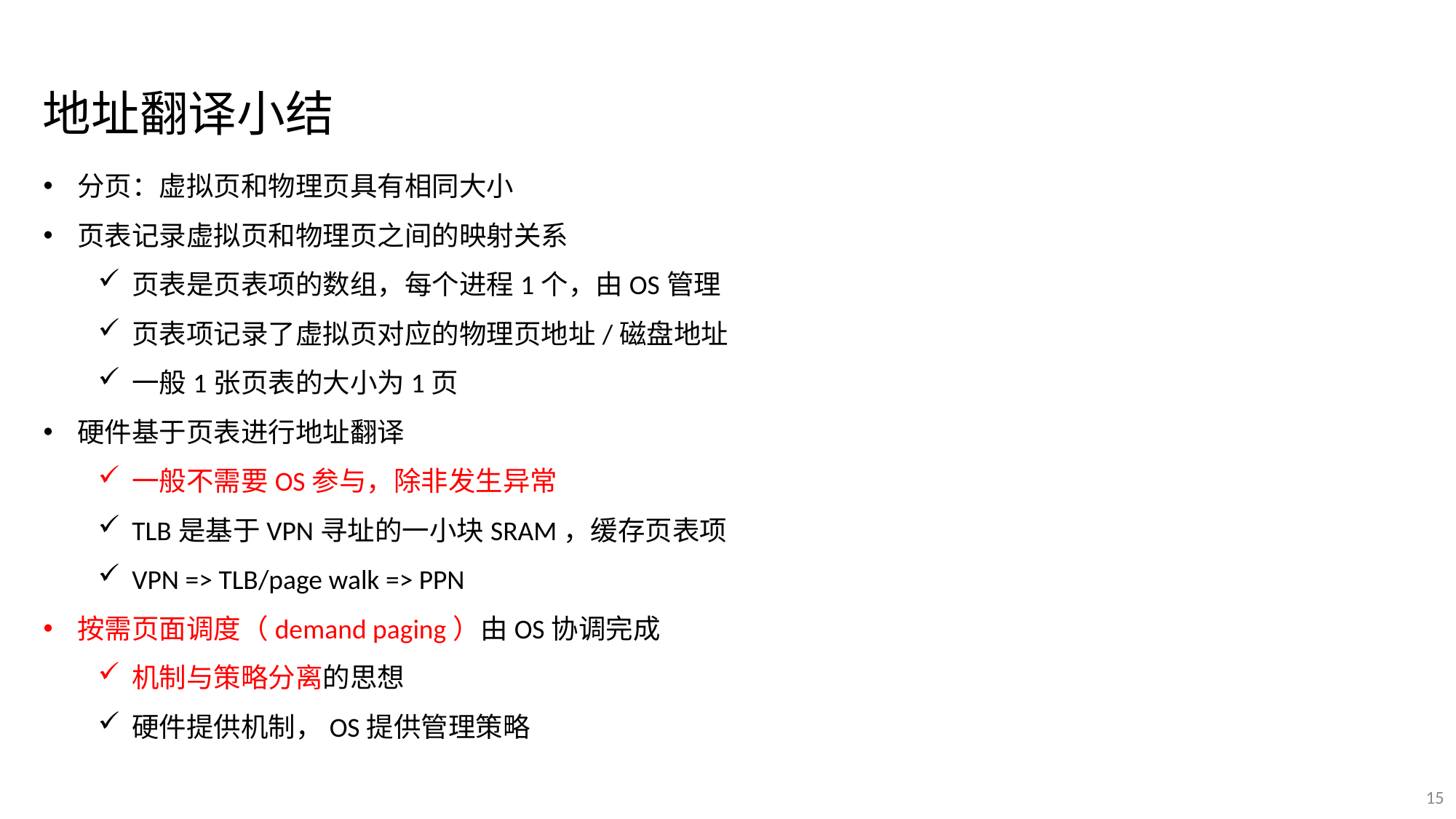

地址翻译小结
分页：虚拟页和物理页具有相同大小
页表记录虚拟页和物理页之间的映射关系
页表是页表项的数组，每个进程1个，由OS管理
页表项记录了虚拟页对应的物理页地址/磁盘地址
一般1张页表的大小为1页
硬件基于页表进行地址翻译
一般不需要OS参与，除非发生异常
TLB是基于VPN寻址的一小块SRAM，缓存页表项
VPN => TLB/page walk => PPN
按需页面调度（demand paging）由OS协调完成
机制与策略分离的思想
硬件提供机制，OS提供管理策略
15